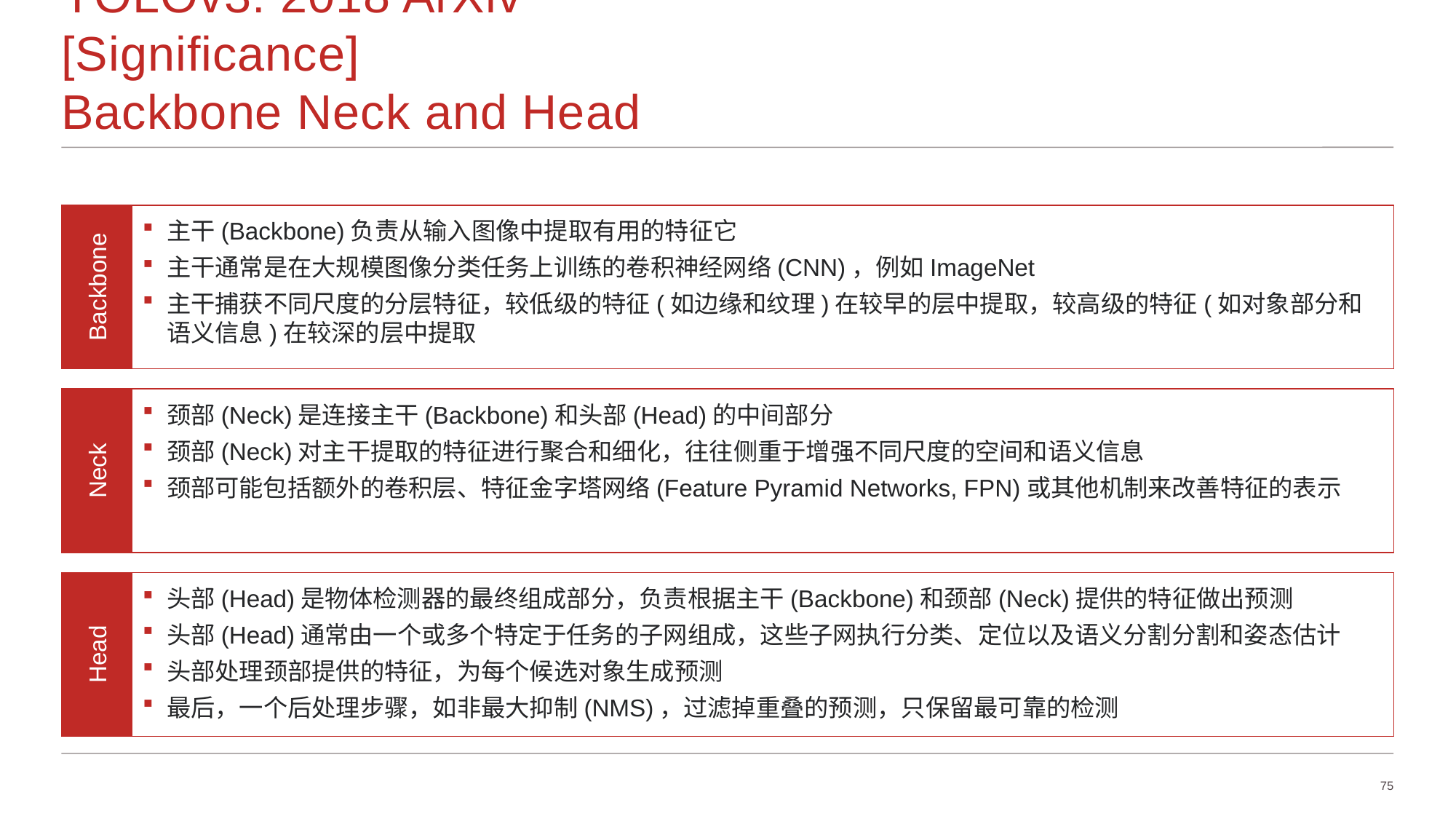

# YOLOv3: 2018 ArXiv						[Significance] Backbone Neck and Head
主干(Backbone)负责从输入图像中提取有用的特征它
主干通常是在大规模图像分类任务上训练的卷积神经网络(CNN)，例如ImageNet
主干捕获不同尺度的分层特征，较低级的特征(如边缘和纹理)在较早的层中提取，较高级的特征(如对象部分和语义信息)在较深的层中提取
Backbone
颈部(Neck)是连接主干(Backbone)和头部(Head)的中间部分
颈部(Neck)对主干提取的特征进行聚合和细化，往往侧重于增强不同尺度的空间和语义信息
颈部可能包括额外的卷积层、特征金字塔网络(Feature Pyramid Networks, FPN)或其他机制来改善特征的表示
Neck
头部(Head)是物体检测器的最终组成部分，负责根据主干(Backbone)和颈部(Neck)提供的特征做出预测
头部(Head)通常由一个或多个特定于任务的子网组成，这些子网执行分类、定位以及语义分割分割和姿态估计
头部处理颈部提供的特征，为每个候选对象生成预测
最后，一个后处理步骤，如非最大抑制(NMS)，过滤掉重叠的预测，只保留最可靠的检测
Head